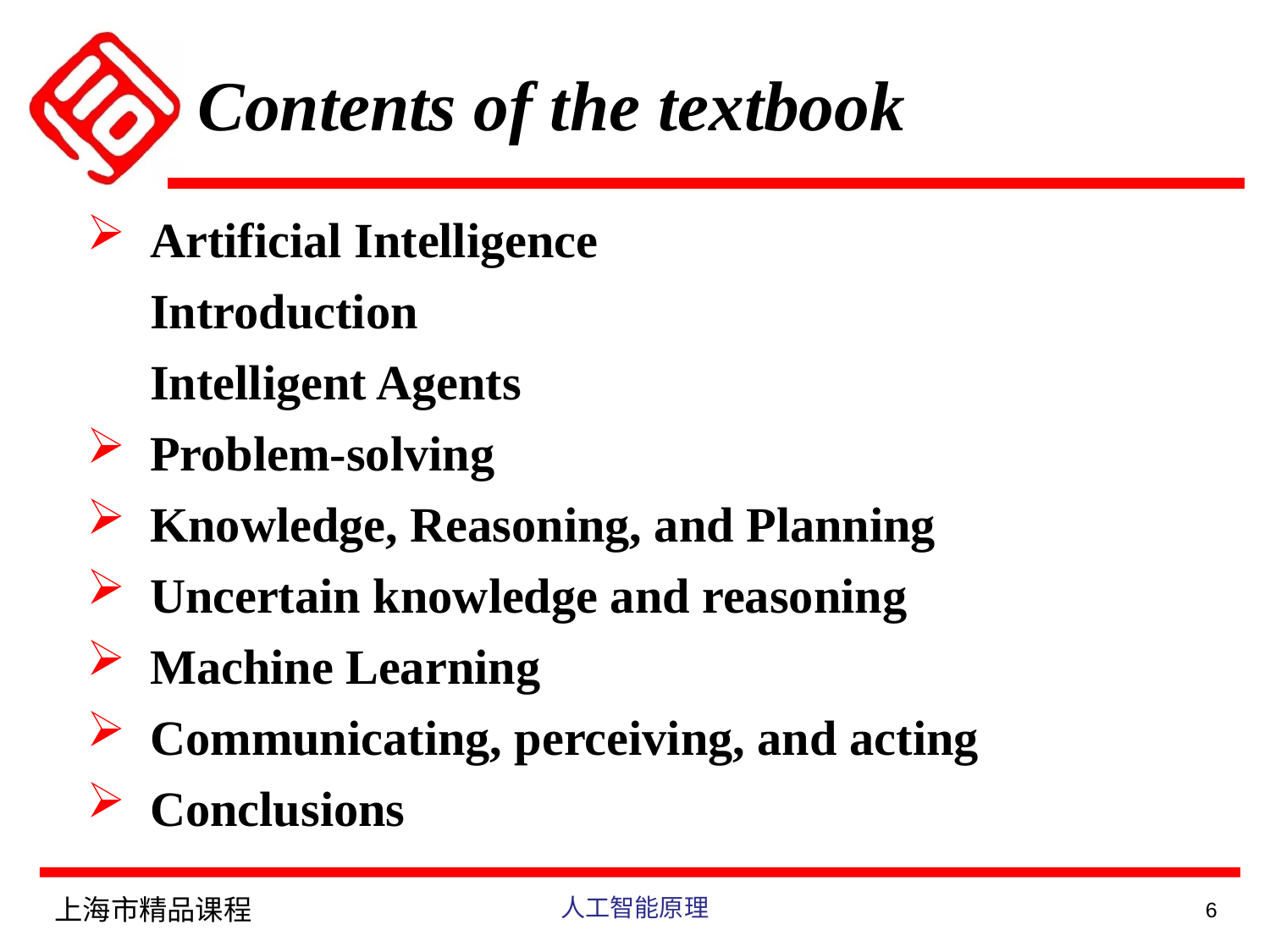

Contents of the textbook
Artificial Intelligence
Introduction
Intelligent Agents
Problem-solving
Knowledge, Reasoning, and Planning
Uncertain knowledge and reasoning
Machine Learning
Communicating, perceiving, and acting
Conclusions
上海市精品课程
人工智能原理
6